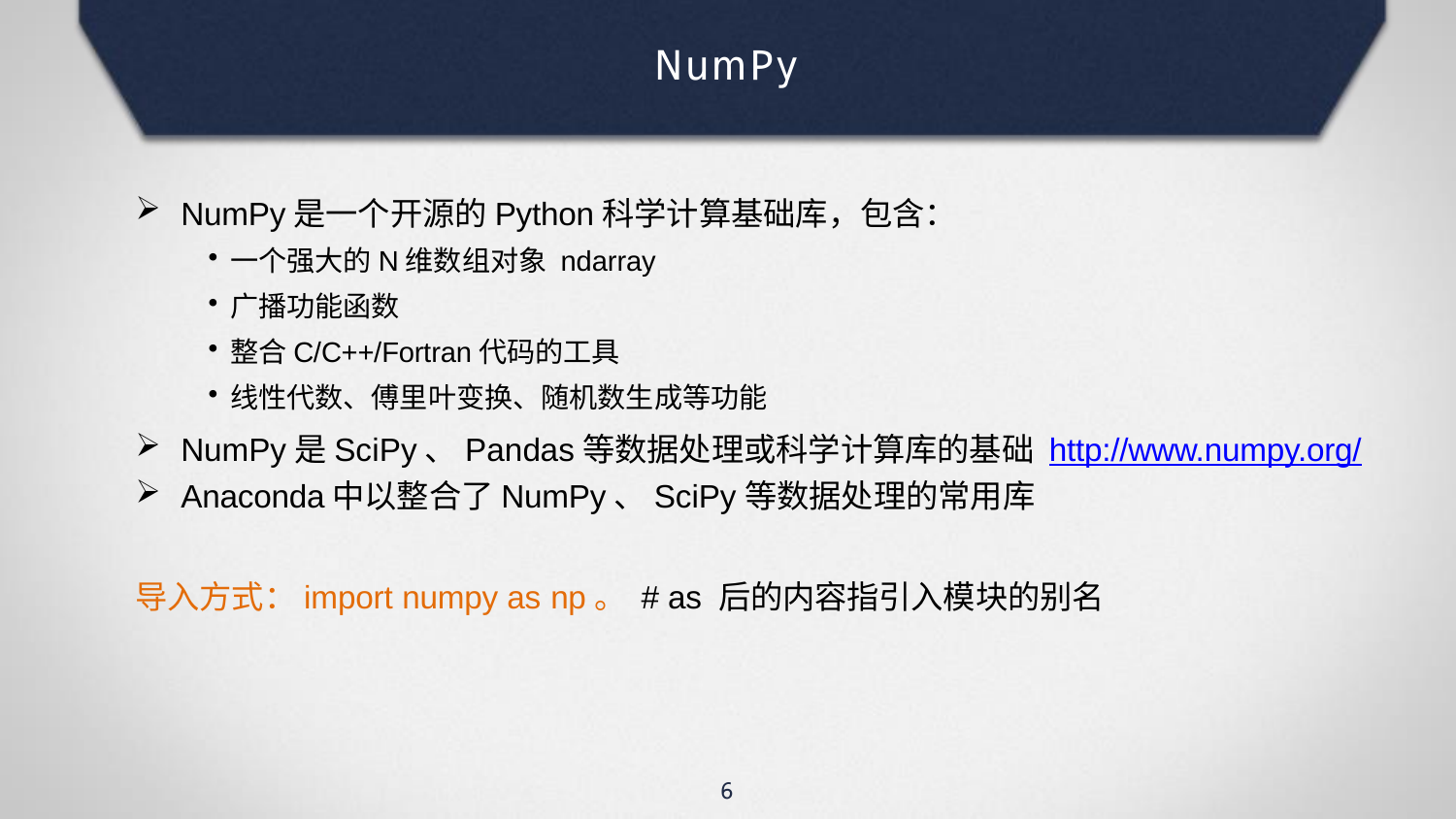

# NumPy
NumPy是一个开源的Python科学计算基础库，包含：
一个强大的N维数组对象 ndarray
广播功能函数
整合C/C++/Fortran代码的工具
线性代数、傅里叶变换、随机数生成等功能
NumPy是SciPy、Pandas等数据处理或科学计算库的基础 http://www.numpy.org/
Anaconda中以整合了NumPy、SciPy等数据处理的常用库

导入方式：import numpy as np。 # as 后的内容指引入模块的别名
6